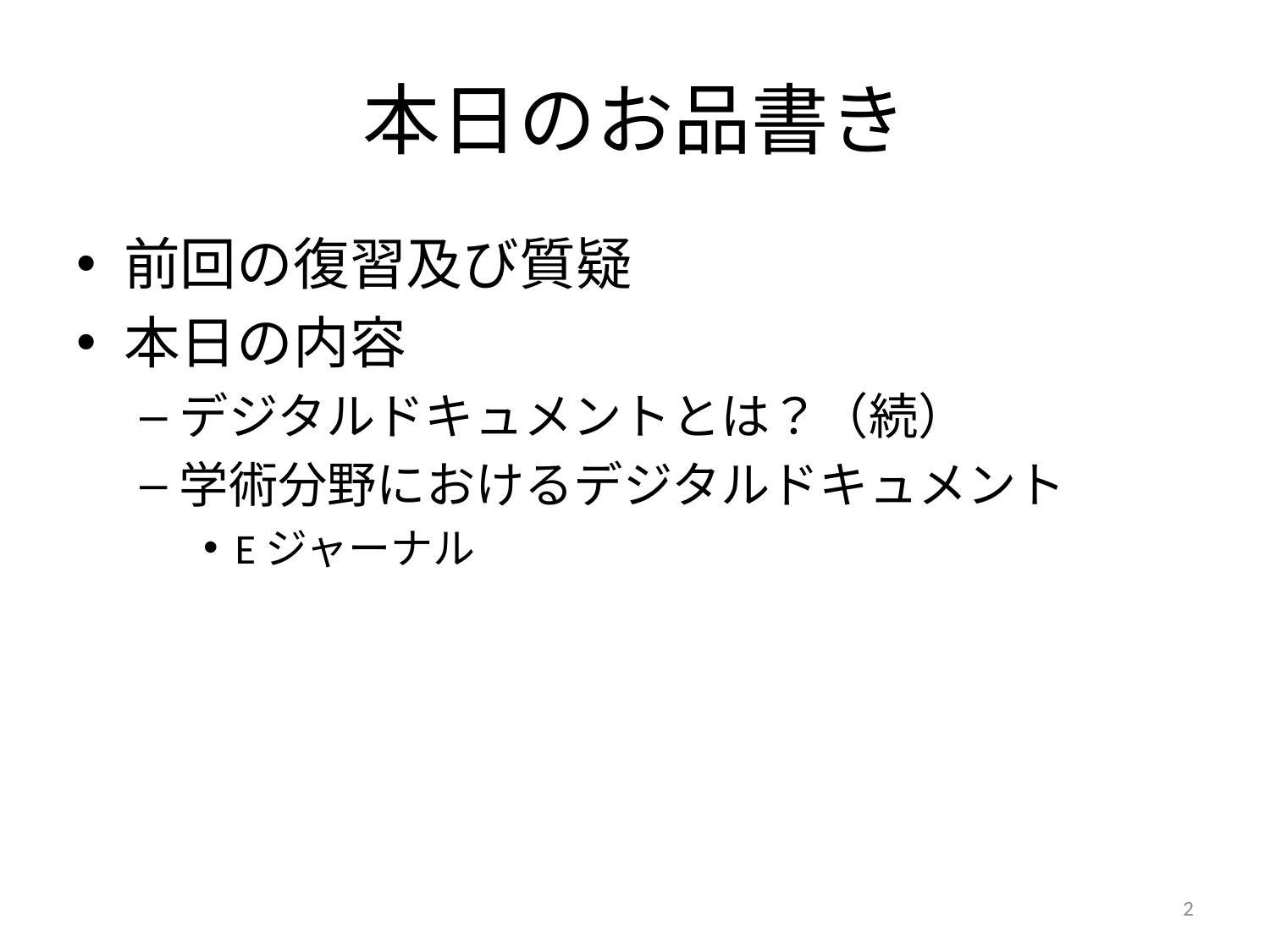

# 本日のお品書き
前回の復習及び質疑
本日の内容
デジタルドキュメントとは？（続）
学術分野におけるデジタルドキュメント
Eジャーナル
2